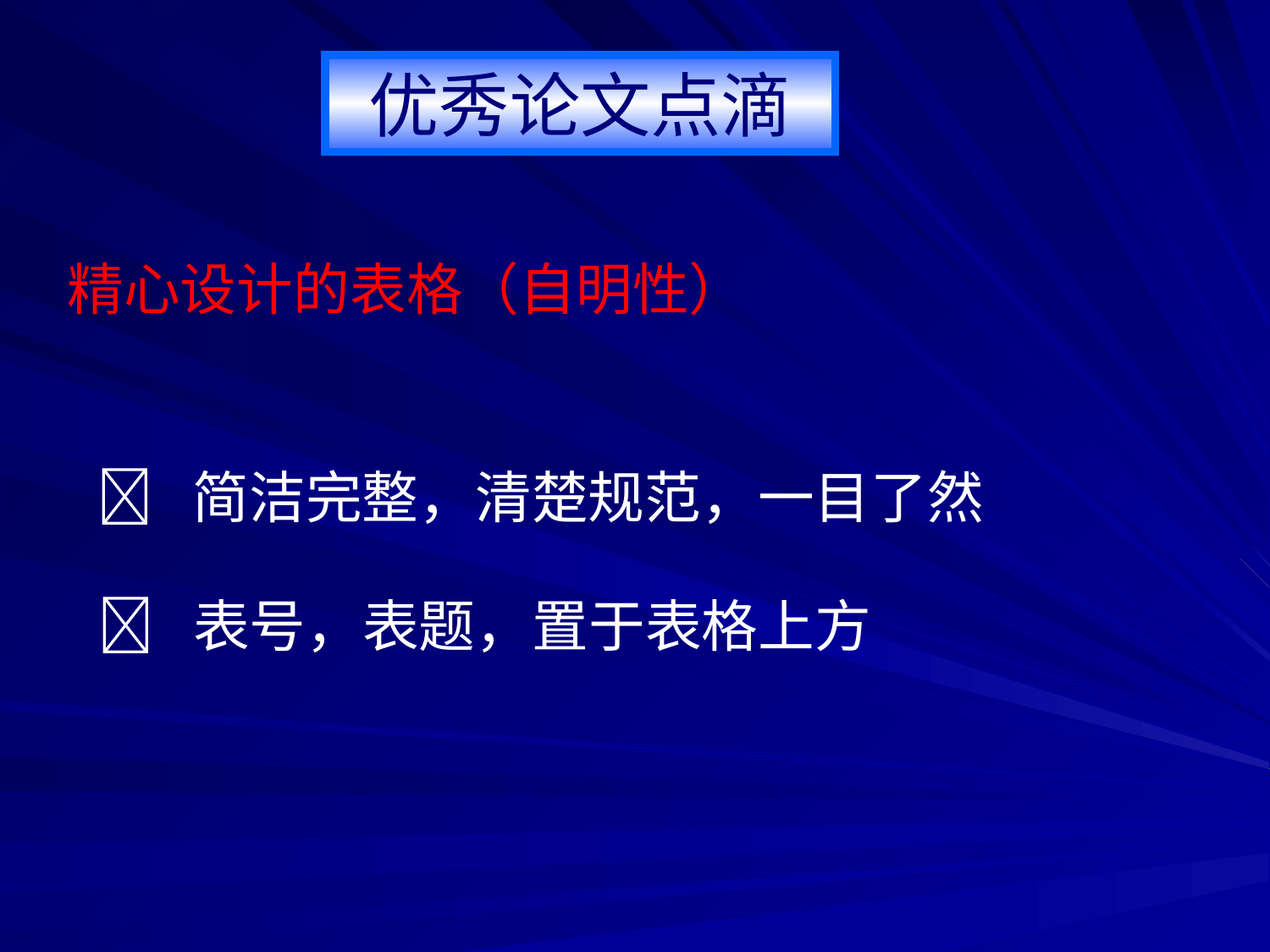

优秀论文点滴
精心设计的表格（自明性）
•  简洁完整，清楚规范，一目了然
•  表号，表题，置于表格上方